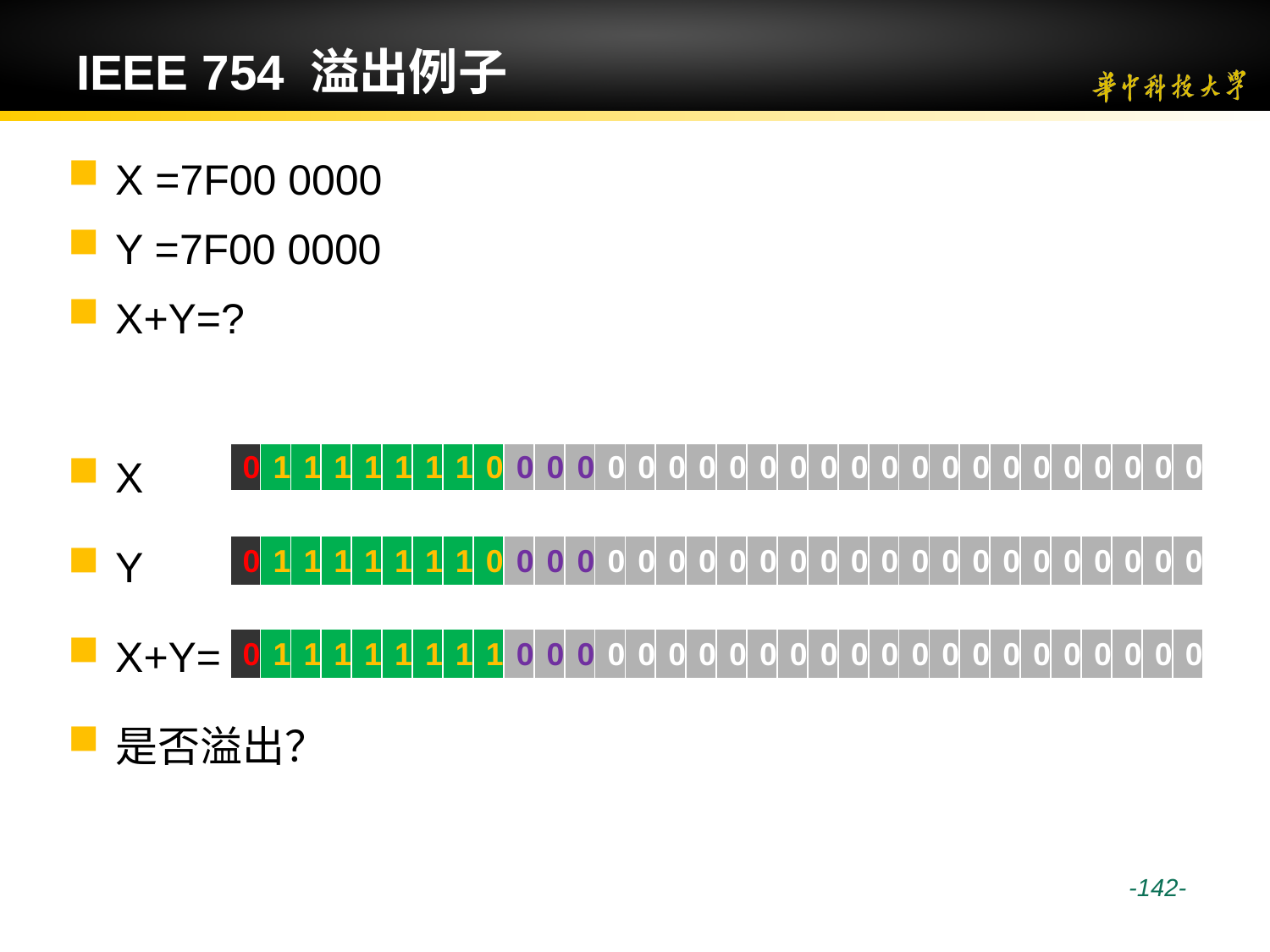

# IEEE 754 溢出例子
X =7F00 0000
Y =7F00 0000
X+Y=?

X
Y
X+Y=
是否溢出？

| 0 | 1 | 1 | 1 | 1 | 1 | 1 | 1 | 0 | 0 | 0 | 0 | 0 | 0 | 0 | 0 | 0 | 0 | 0 | 0 | 0 | 0 | 0 | 0 | 0 | 0 | 0 | 0 | 0 | 0 | 0 | 0 |
| --- | --- | --- | --- | --- | --- | --- | --- | --- | --- | --- | --- | --- | --- | --- | --- | --- | --- | --- | --- | --- | --- | --- | --- | --- | --- | --- | --- | --- | --- | --- | --- |
| 0 | 1 | 1 | 1 | 1 | 1 | 1 | 1 | 0 | 0 | 0 | 0 | 0 | 0 | 0 | 0 | 0 | 0 | 0 | 0 | 0 | 0 | 0 | 0 | 0 | 0 | 0 | 0 | 0 | 0 | 0 | 0 |
| --- | --- | --- | --- | --- | --- | --- | --- | --- | --- | --- | --- | --- | --- | --- | --- | --- | --- | --- | --- | --- | --- | --- | --- | --- | --- | --- | --- | --- | --- | --- | --- |
| 0 | 1 | 1 | 1 | 1 | 1 | 1 | 1 | 1 | 0 | 0 | 0 | 0 | 0 | 0 | 0 | 0 | 0 | 0 | 0 | 0 | 0 | 0 | 0 | 0 | 0 | 0 | 0 | 0 | 0 | 0 | 0 |
| --- | --- | --- | --- | --- | --- | --- | --- | --- | --- | --- | --- | --- | --- | --- | --- | --- | --- | --- | --- | --- | --- | --- | --- | --- | --- | --- | --- | --- | --- | --- | --- |
 -142-